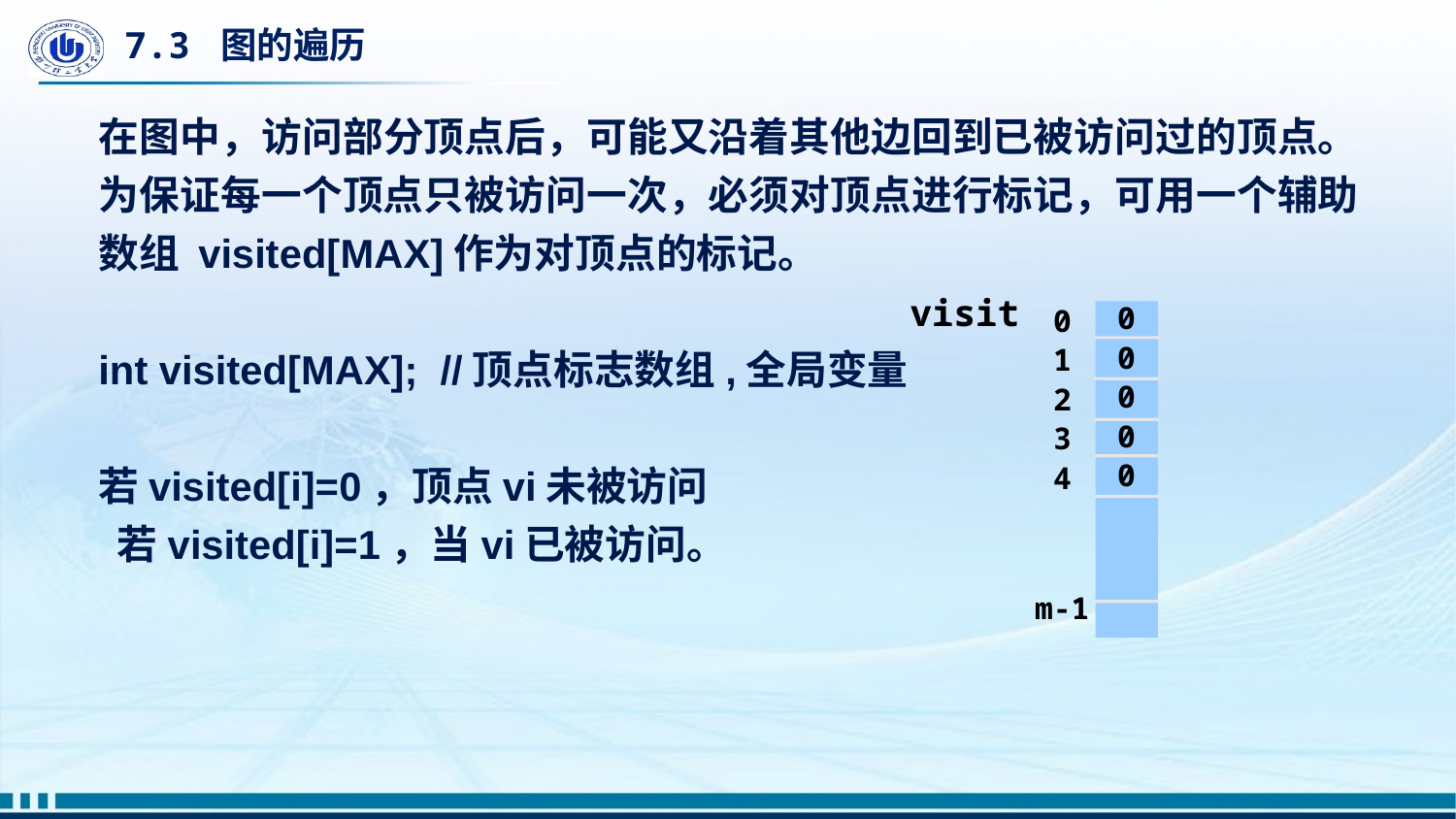

# 7.3 图的遍历
在图中，访问部分顶点后，可能又沿着其他边回到已被访问过的顶点。为保证每一个顶点只被访问一次，必须对顶点进行标记，可用一个辅助数组 visited[MAX]作为对顶点的标记。

int visited[MAX];  //顶点标志数组,全局变量

若visited[i]=0，顶点vi未被访问
 若visited[i]=1，当vi已被访问。

visit
0
1
2
3
4

m-1

0
0
0
0
0